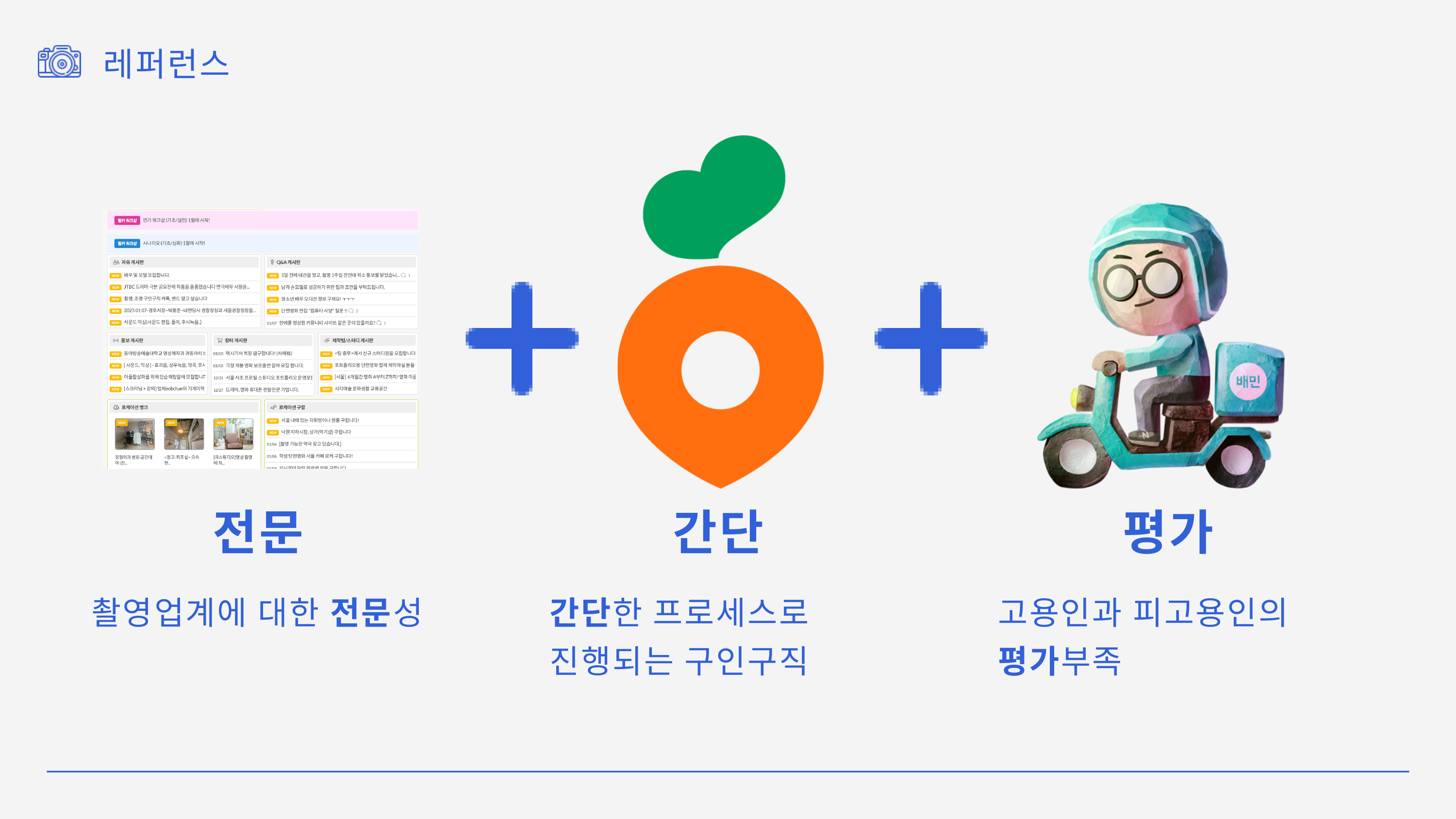

레퍼런스

전문
간단
평가
촬영업계에 대한 전문성
간단한 프로세스로 진행되는 구인구직
고용인과 피고용인의 평가부족